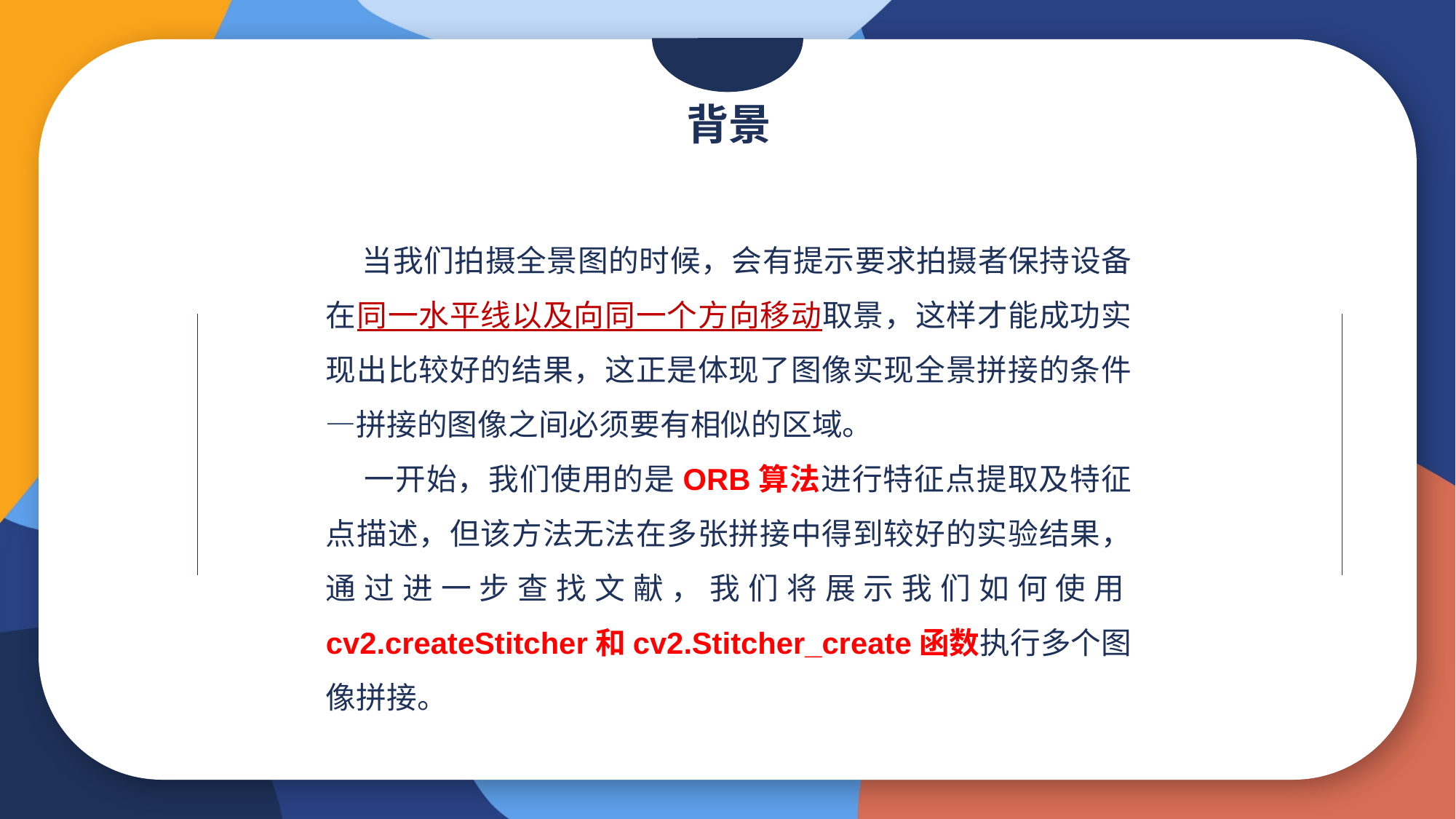

背景

    当我们拍摄全景图的时候，会有提示要求拍摄者保持设备在同一水平线以及向同一个方向移动取景，这样才能成功实现出比较好的结果，这正是体现了图像实现全景拼接的条件—拼接的图像之间必须要有相似的区域。
    一开始，我们使用的是ORB算法进行特征点提取及特征点描述，但该方法无法在多张拼接中得到较好的实验结果，通过进一步查找文献，我们将展示我们如何使用cv2.createStitcher和cv2.Stitcher_create函数执行多个图像拼接。
输入标题